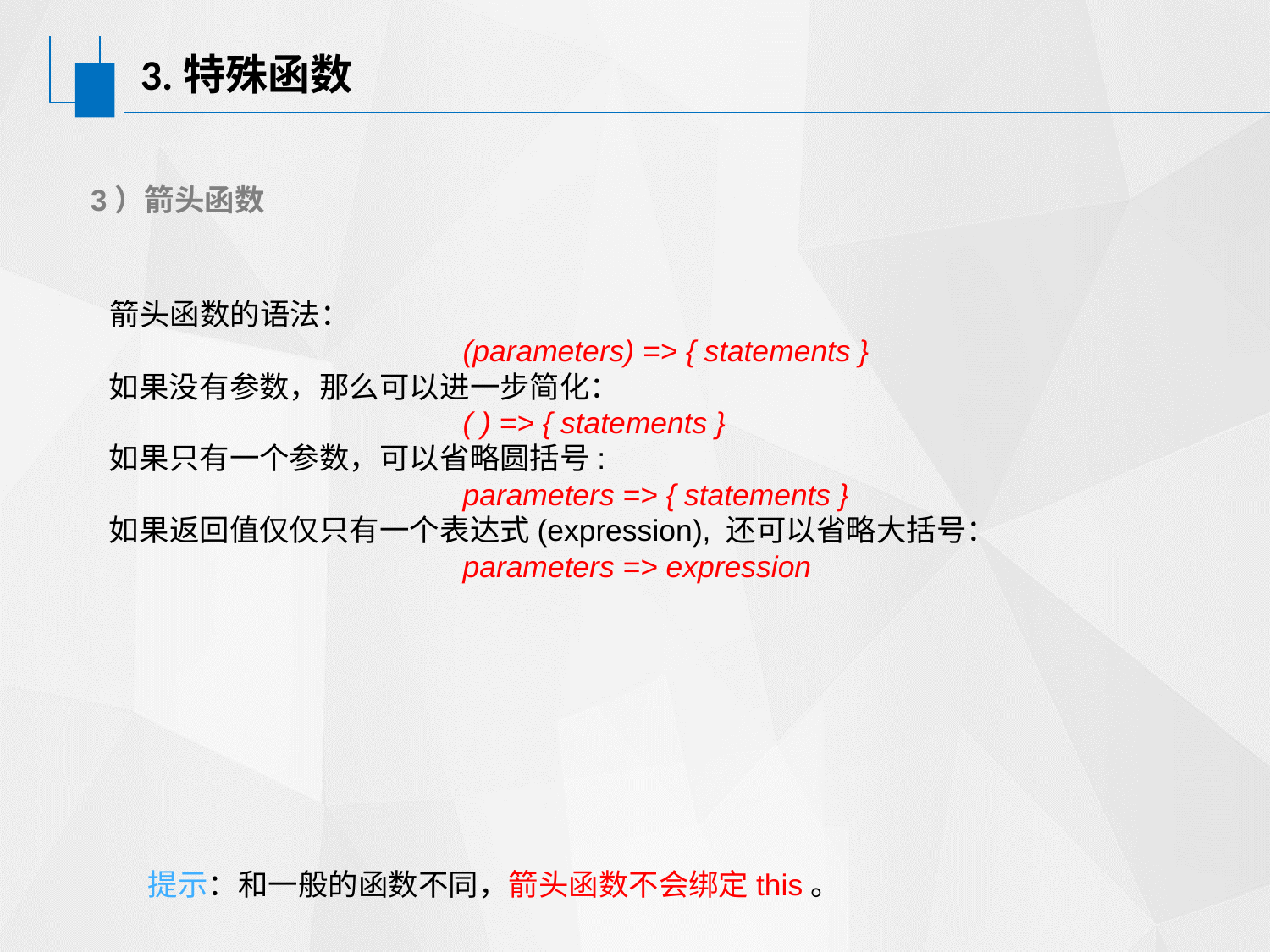

# 3.特殊函数
3）箭头函数
箭头函数的语法：
                                               (parameters) => { statements }
    如果没有参数，那么可以进一步简化：
                                               ( ) => { statements }
    如果只有一个参数，可以省略圆括号:
                                               parameters => { statements }
    如果返回值仅仅只有一个表达式(expression), 还可以省略大括号：
                                               parameters => expression
提示：和一般的函数不同，箭头函数不会绑定this。